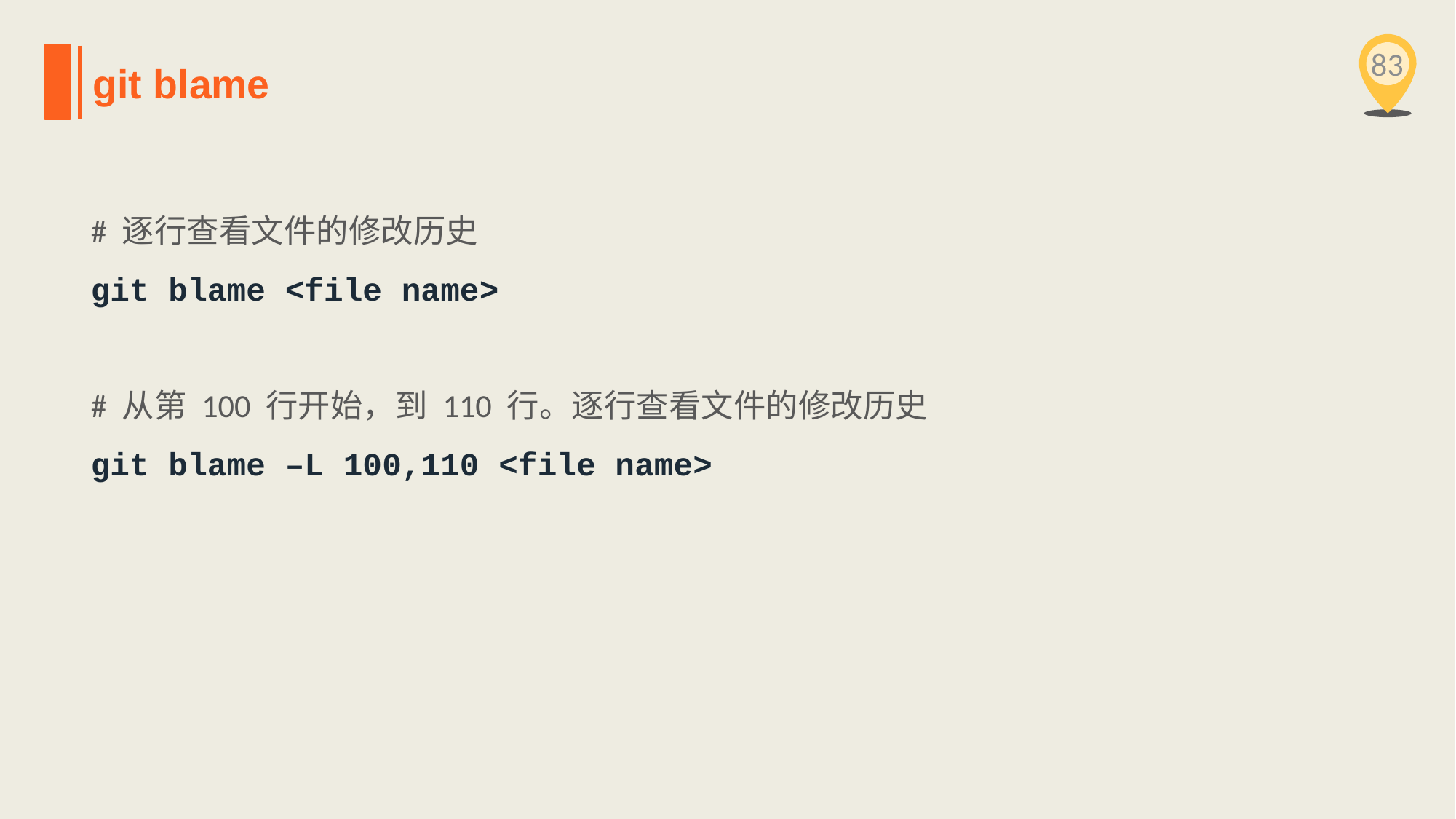

83

git blame
# 逐行查看文件的修改历史
git blame <file name>

# 从第 100 行开始，到 110 行。逐行查看文件的修改历史
git blame –L 100,110 <file name>